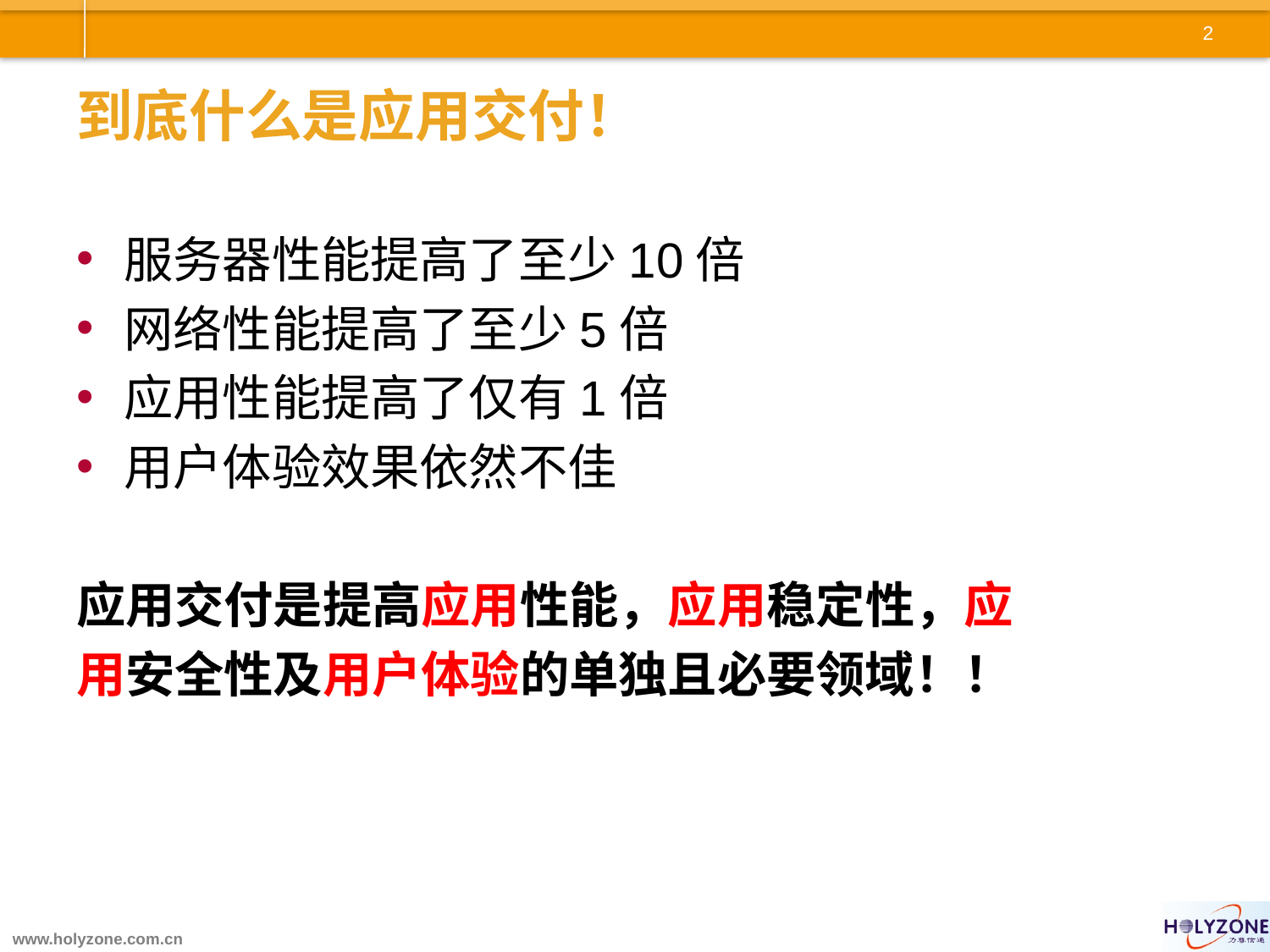

# 到底什么是应用交付！
服务器性能提高了至少10倍
网络性能提高了至少5倍
应用性能提高了仅有1倍
用户体验效果依然不佳

应用交付是提高应用性能，应用稳定性，应
用安全性及用户体验的单独且必要领域！！